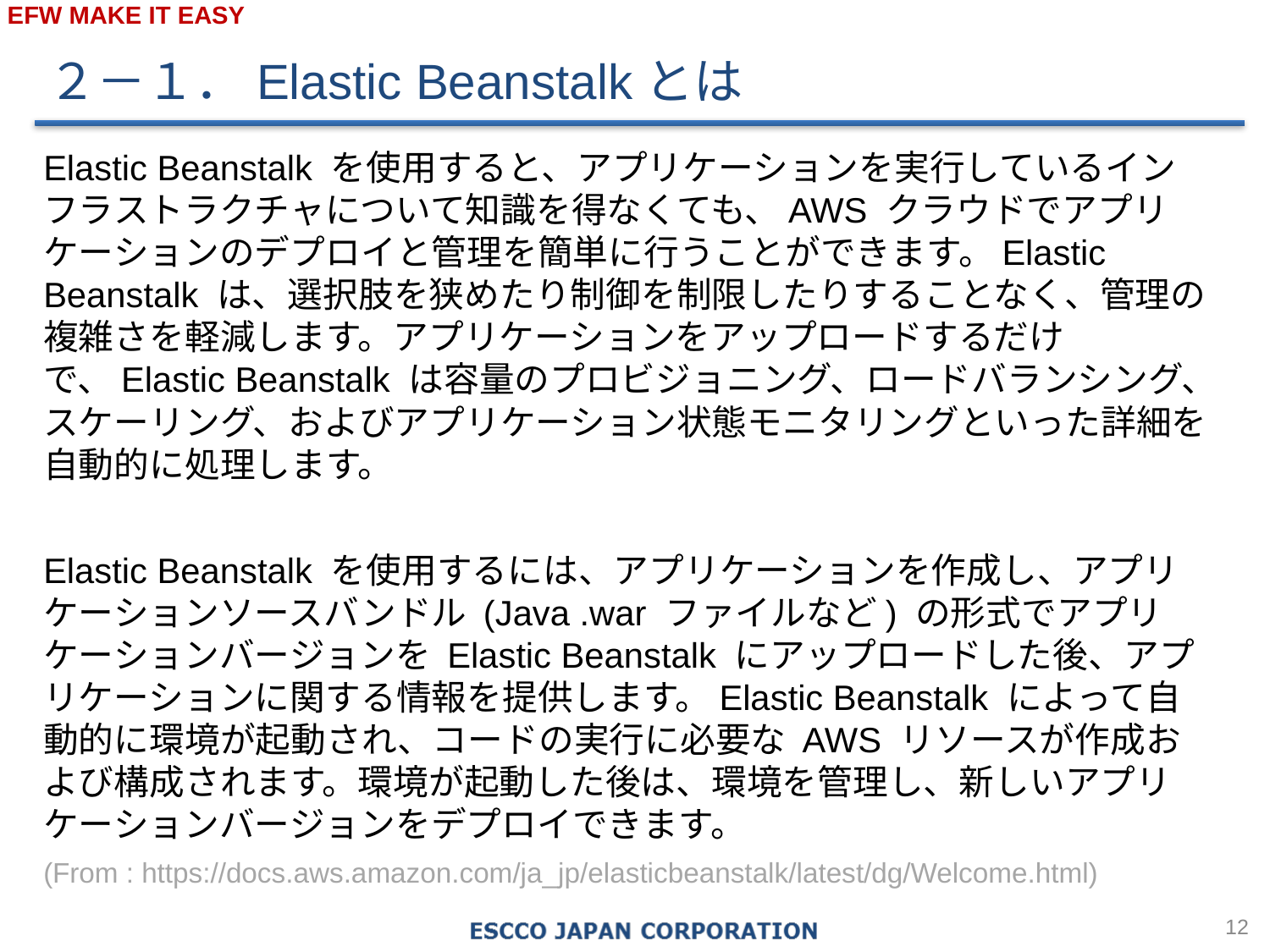

２－１．Elastic Beanstalkとは
Elastic Beanstalk を使用すると、アプリケーションを実行しているインフラストラクチャについて知識を得なくても、AWS クラウドでアプリケーションのデプロイと管理を簡単に行うことができます。Elastic Beanstalk は、選択肢を狭めたり制御を制限したりすることなく、管理の複雑さを軽減します。アプリケーションをアップロードするだけで、Elastic Beanstalk は容量のプロビジョニング、ロードバランシング、スケーリング、およびアプリケーション状態モニタリングといった詳細を自動的に処理します。

Elastic Beanstalk を使用するには、アプリケーションを作成し、アプリケーションソースバンドル (Java .war ファイルなど) の形式でアプリケーションバージョンを Elastic Beanstalk にアップロードした後、アプリケーションに関する情報を提供します。Elastic Beanstalk によって自動的に環境が起動され、コードの実行に必要な AWS リソースが作成および構成されます。環境が起動した後は、環境を管理し、新しいアプリケーションバージョンをデプロイできます。
(From : https://docs.aws.amazon.com/ja_jp/elasticbeanstalk/latest/dg/Welcome.html)
12